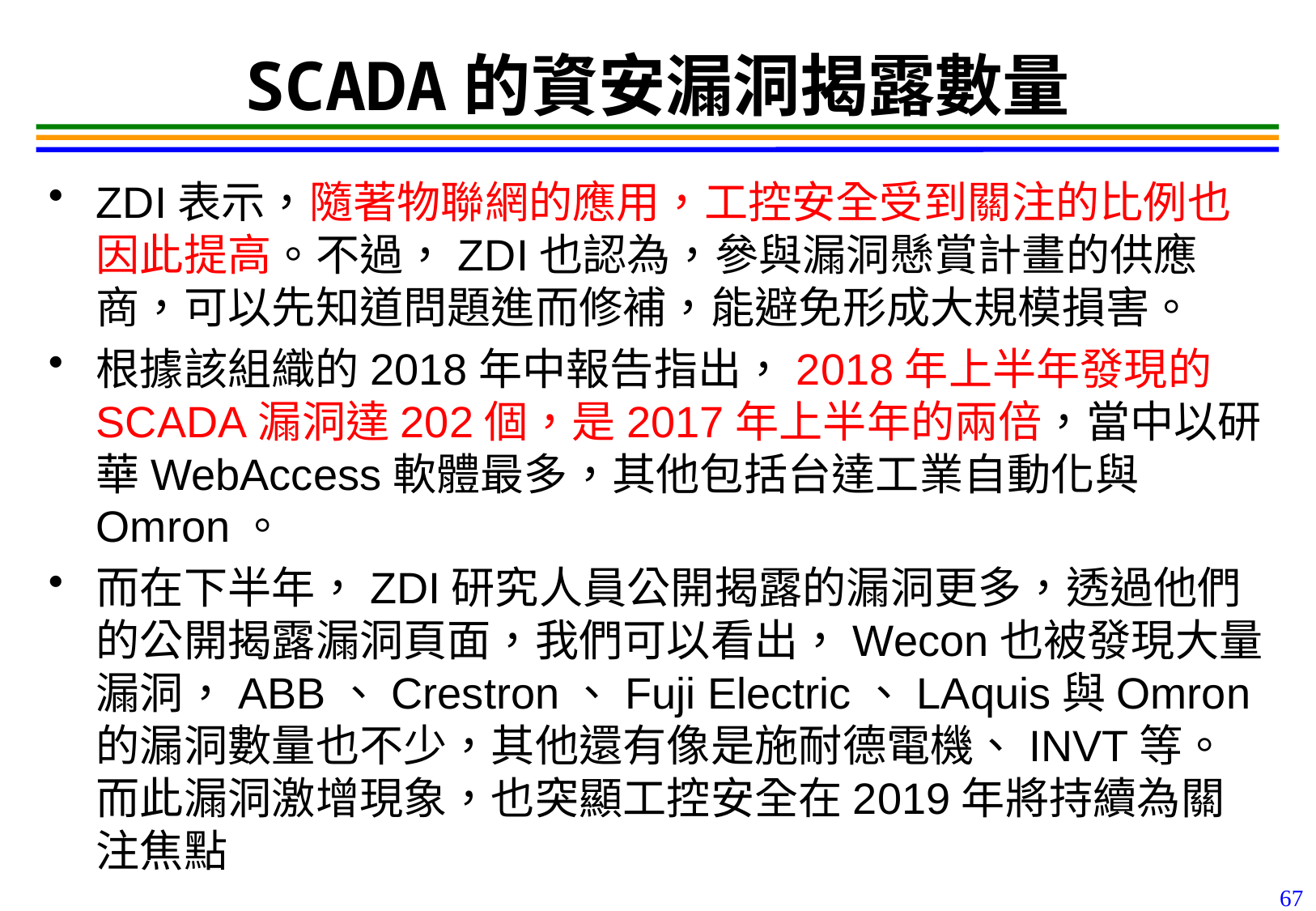

67
# SCADA的資安漏洞揭露數量
ZDI表示，隨著物聯網的應用，工控安全受到關注的比例也因此提高。不過，ZDI也認為，參與漏洞懸賞計畫的供應商，可以先知道問題進而修補，能避免形成大規模損害。
根據該組織的2018年中報告指出，2018年上半年發現的SCADA漏洞達202個，是2017年上半年的兩倍，當中以研華WebAccess軟體最多，其他包括台達工業自動化與Omron。
而在下半年，ZDI研究人員公開揭露的漏洞更多，透過他們的公開揭露漏洞頁面，我們可以看出，Wecon也被發現大量漏洞，ABB、Crestron、Fuji Electric、LAquis與Omron的漏洞數量也不少，其他還有像是施耐德電機、INVT等。而此漏洞激增現象，也突顯工控安全在2019年將持續為關注焦點